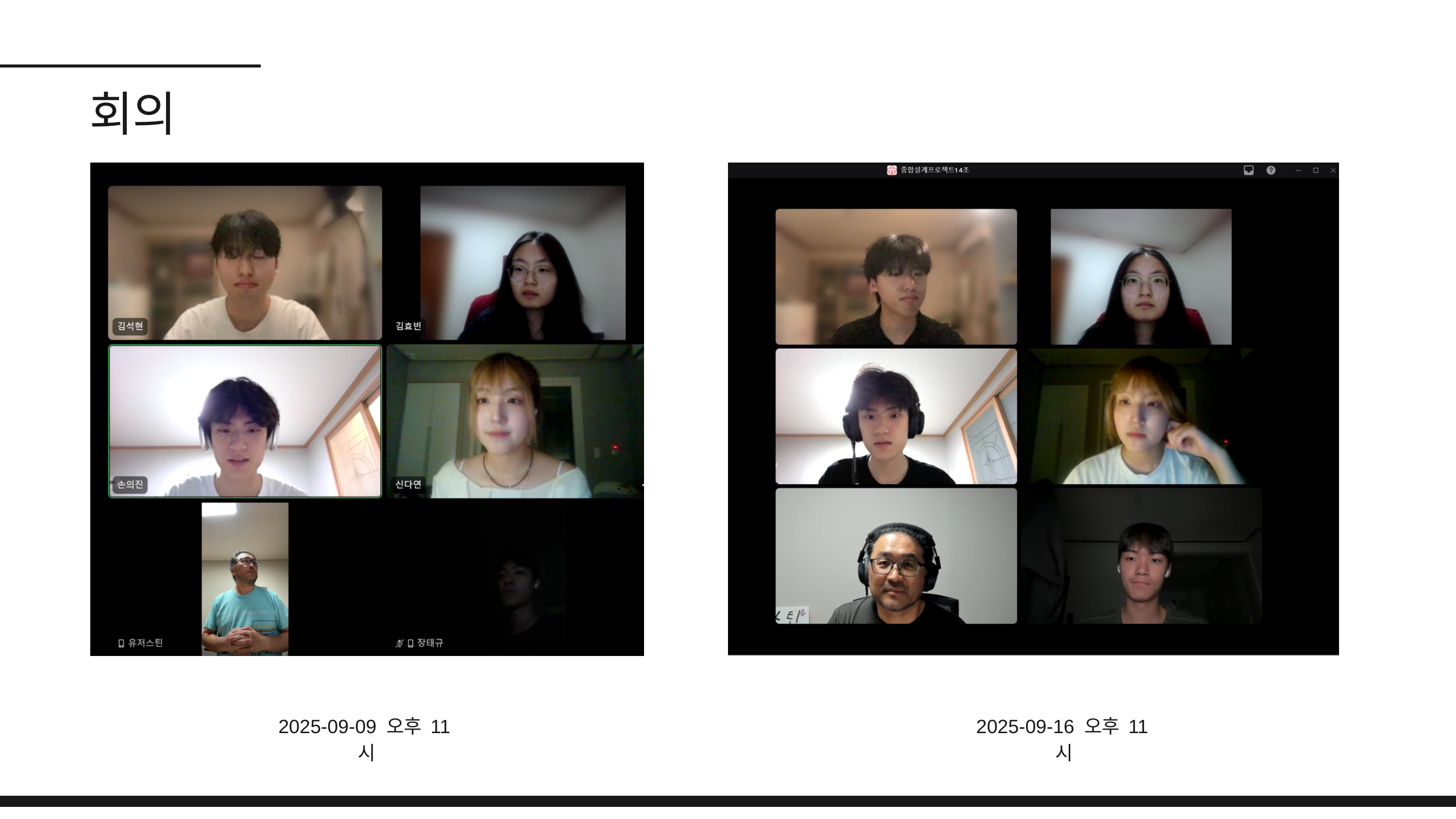

회의

2025-09-09 오후 11시
2025-09-16 오후 11시